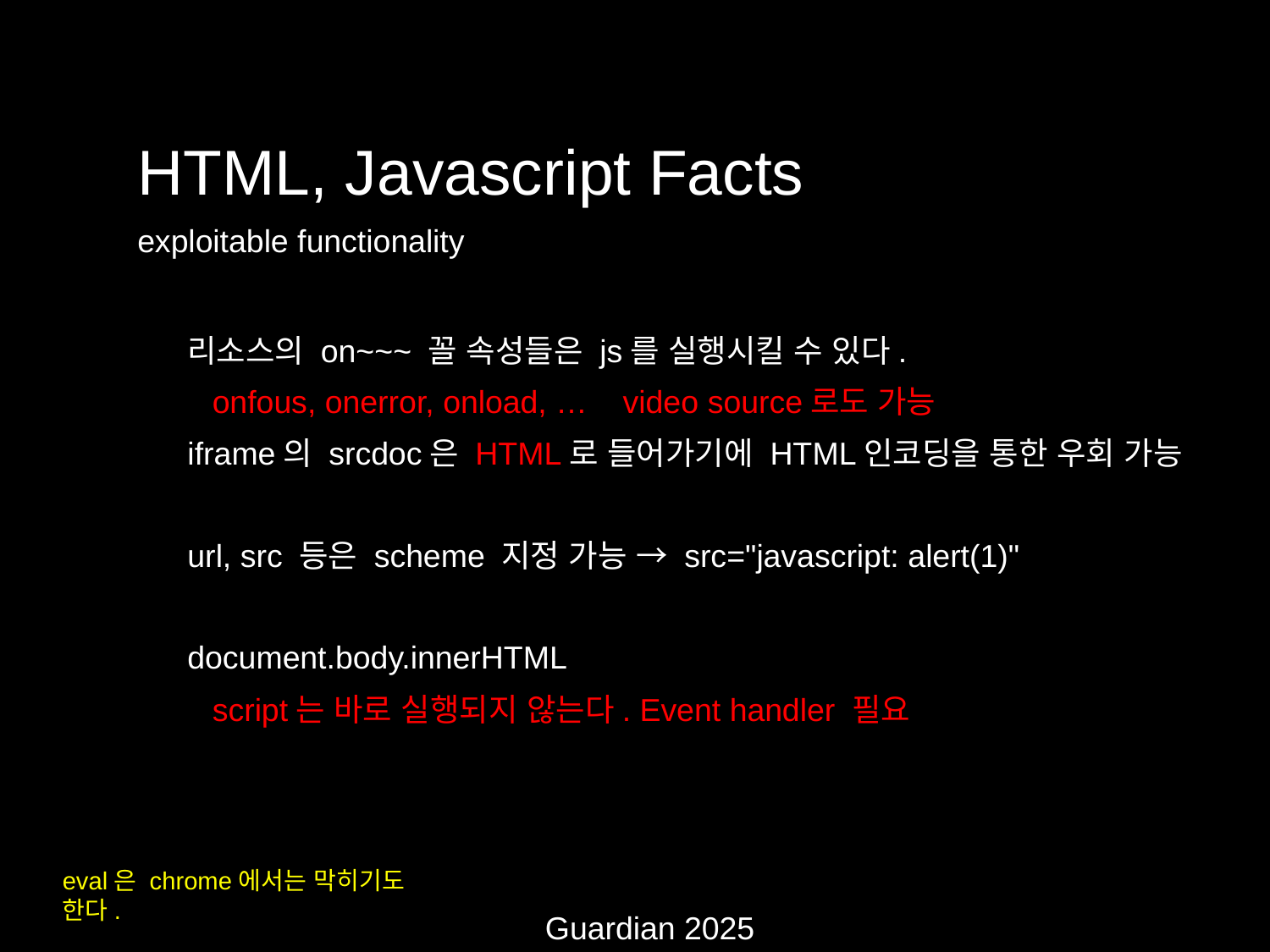

HTML, Javascript Facts
exploitable functionality
리소스의 on~~~ 꼴 속성들은 js를 실행시킬 수 있다.
onfous, onerror, onload, …    video source로도 가능
iframe의 srcdoc은 HTML로 들어가기에 HTML인코딩을 통한 우회 가능
url, src 등은 scheme 지정 가능 → src="javascript: alert(1)"
document.body.innerHTML
script는 바로 실행되지 않는다. Event handler 필요
eval은 chrome에서는 막히기도 한다.